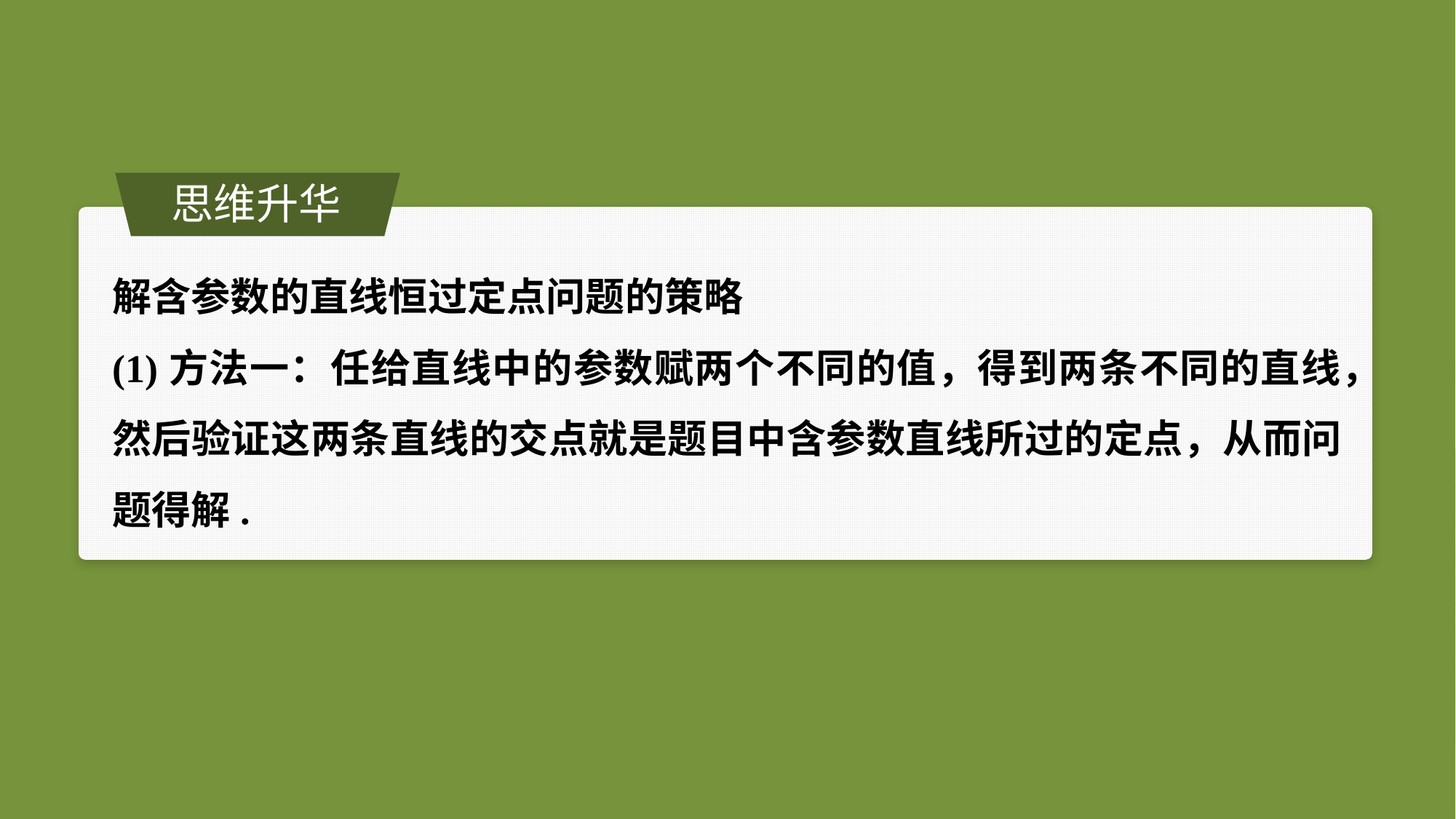

思维升华

解含参数的直线恒过定点问题的策略
(1)方法一：任给直线中的参数赋两个不同的值，得到两条不同的直线，然后验证这两条直线的交点就是题目中含参数直线所过的定点，从而问题得解.